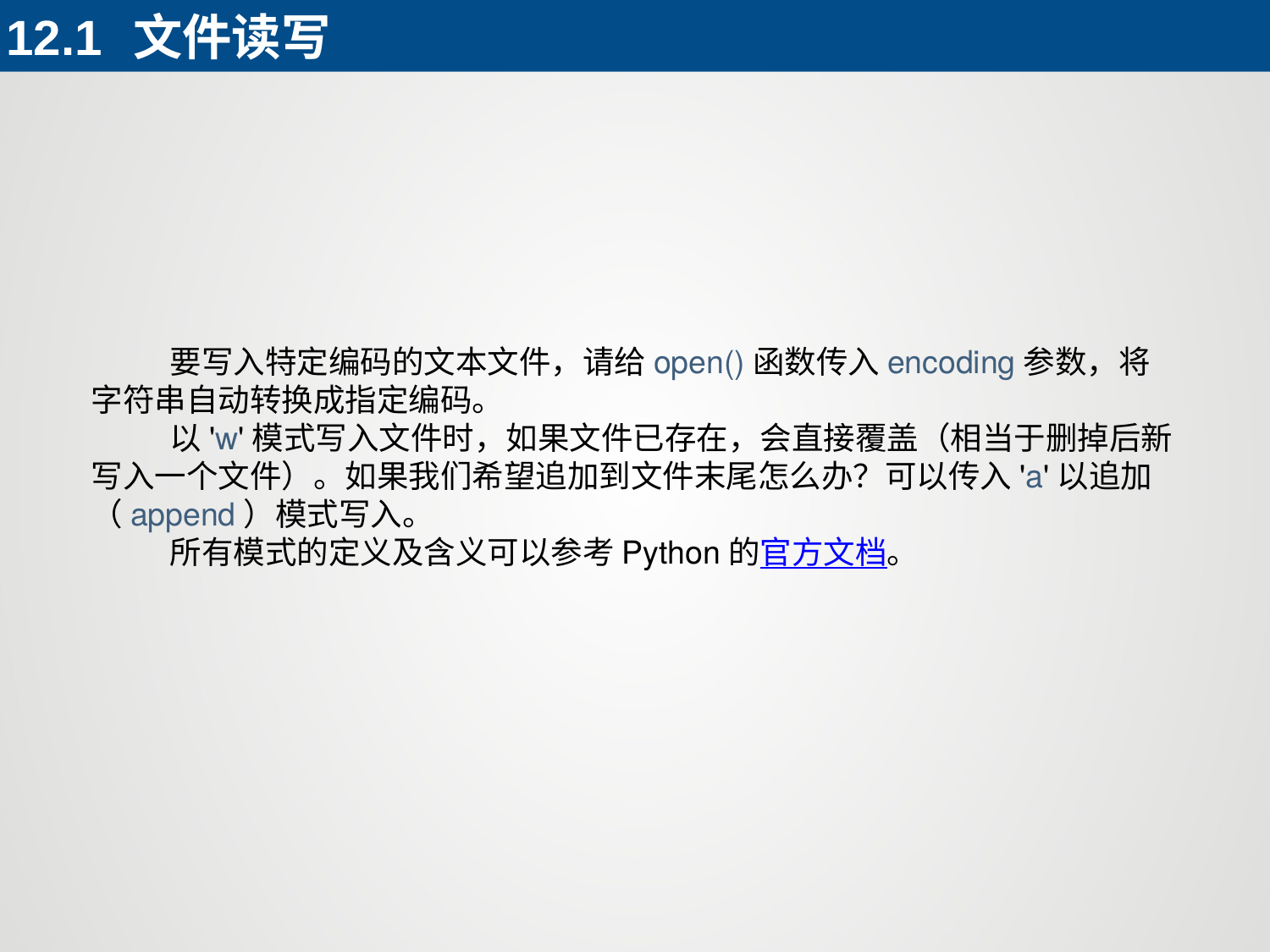

12.1	文件读写
        要写入特定编码的文本文件，请给open()函数传入encoding参数，将字符串自动转换成指定编码。
        以'w'模式写入文件时，如果文件已存在，会直接覆盖（相当于删掉后新写入一个文件）。如果我们希望追加到文件末尾怎么办？可以传入'a'以追加（append）模式写入。
        所有模式的定义及含义可以参考Python的官方文档。